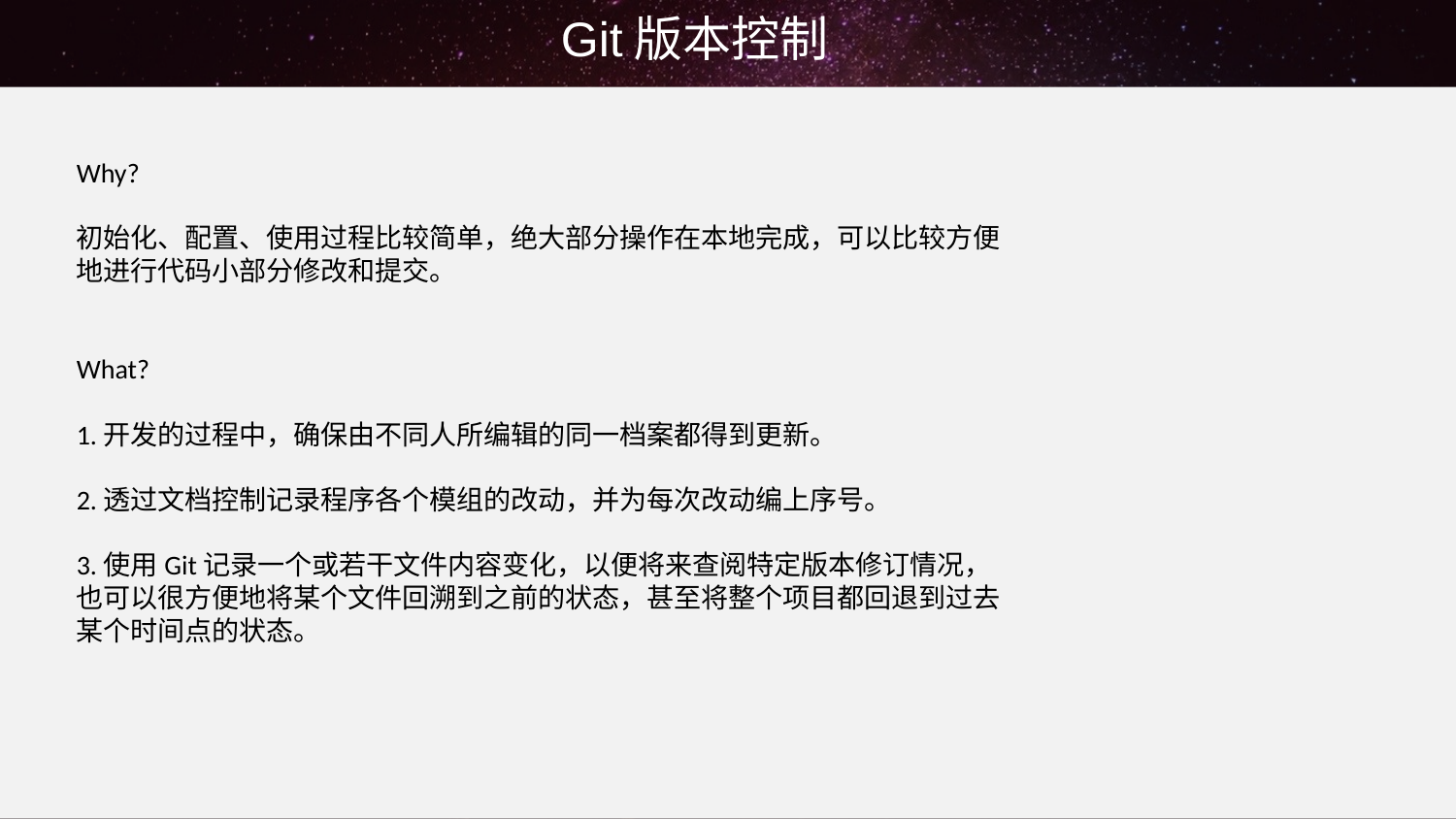

Git版本控制
Why?

初始化、配置、使用过程比较简单，绝大部分操作在本地完成，可以比较方便地进行代码小部分修改和提交。

What?

1.开发的过程中，确保由不同人所编辑的同一档案都得到更新。

2.透过文档控制记录程序各个模组的改动，并为每次改动编上序号。

3.使用Git记录一个或若干文件内容变化，以便将来查阅特定版本修订情况，也可以很方便地将某个文件回溯到之前的状态，甚至将整个项目都回退到过去某个时间点的状态。